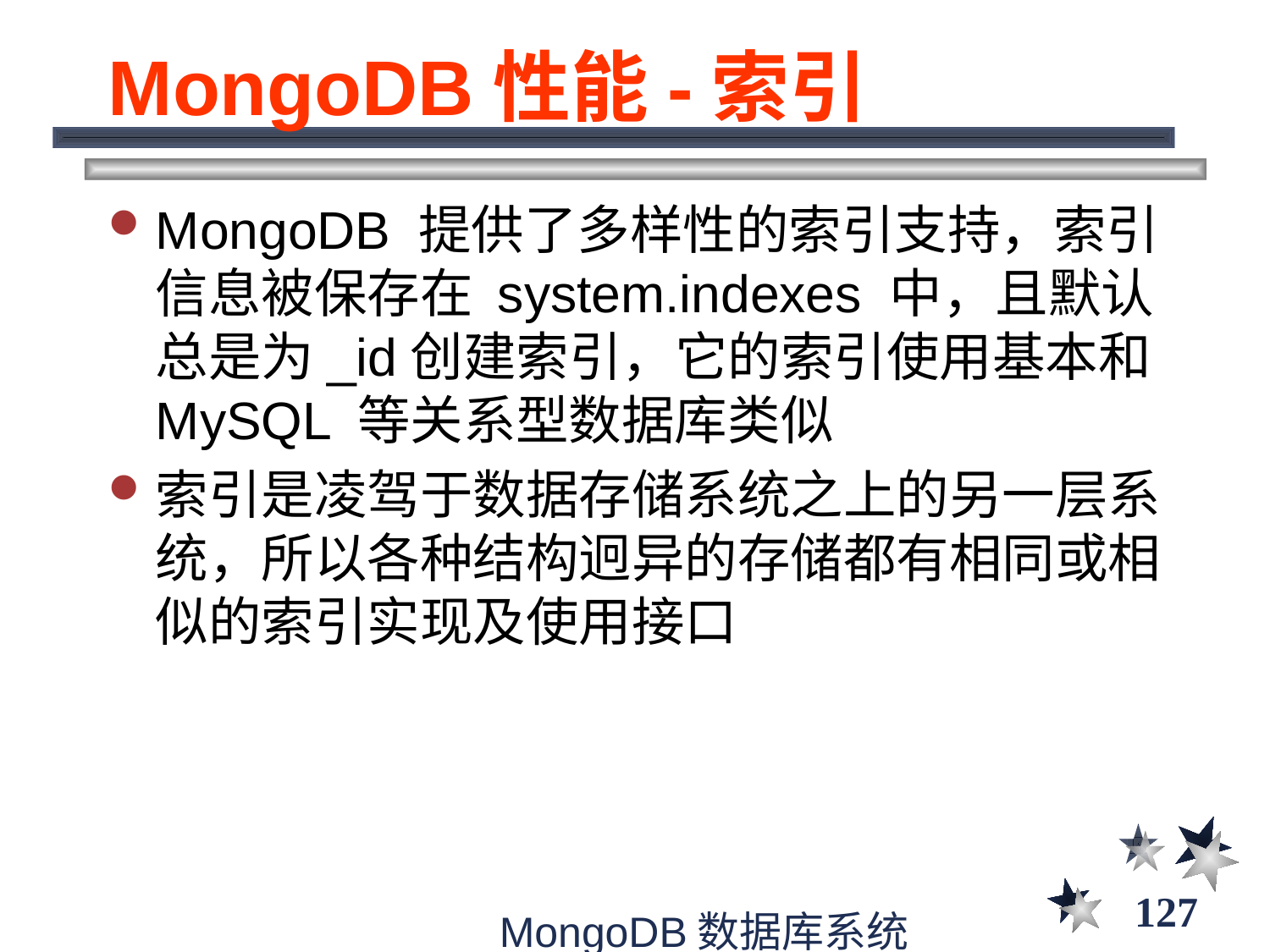

# MongoDB性能-索引
MongoDB 提供了多样性的索引支持，索引信息被保存在 system.indexes 中，且默认总是为_id创建索引，它的索引使用基本和 MySQL 等关系型数据库类似
索引是凌驾于数据存储系统之上的另一层系统，所以各种结构迥异的存储都有相同或相似的索引实现及使用接口
127
MongoDB数据库系统